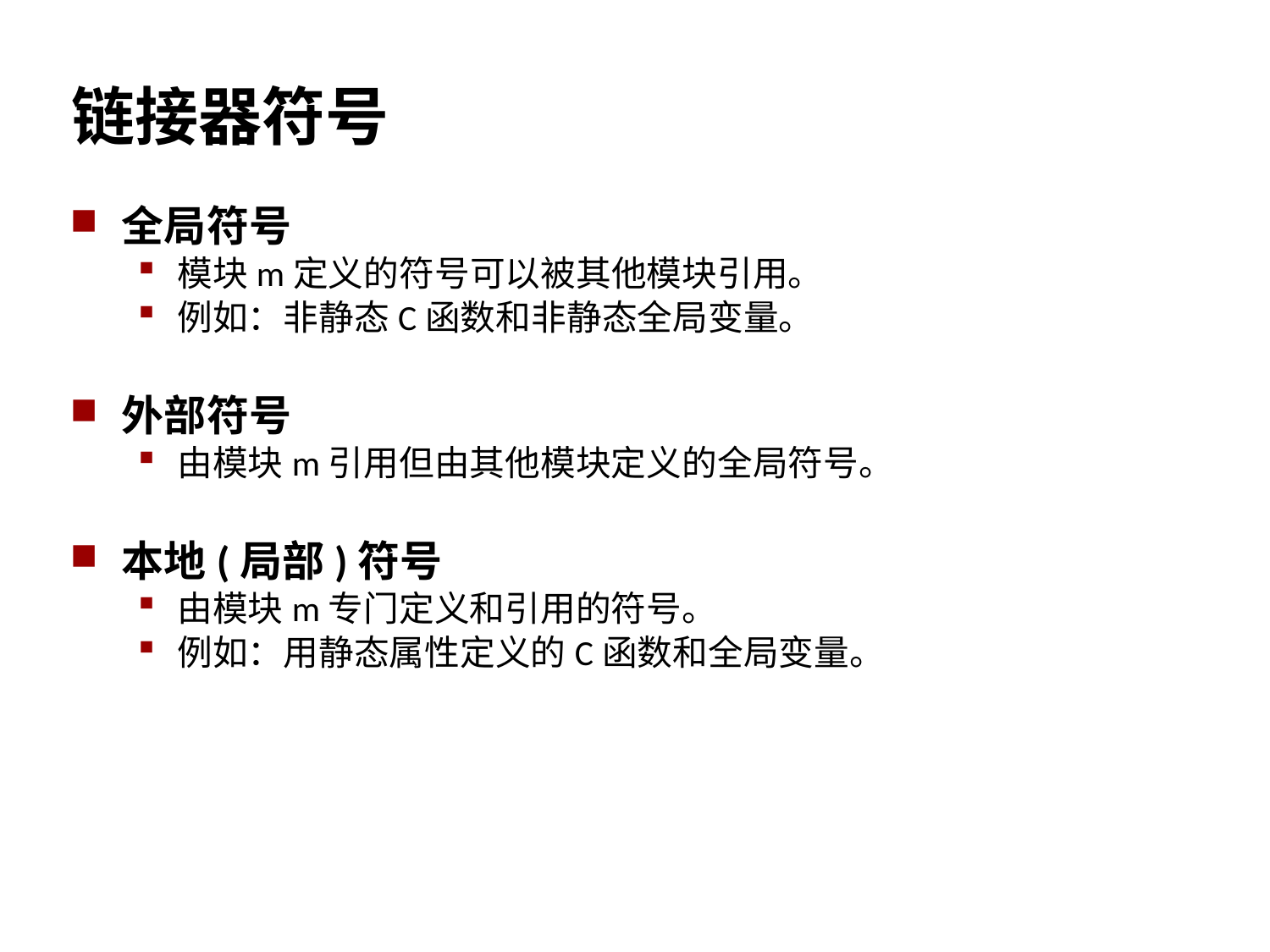

链接器符号
全局符号
模块m定义的符号可以被其他模块引用。
例如：非静态C函数和非静态全局变量。

外部符号
由模块m引用但由其他模块定义的全局符号。

本地(局部)符号
由模块m专门定义和引用的符号。
例如：用静态属性定义的C函数和全局变量。